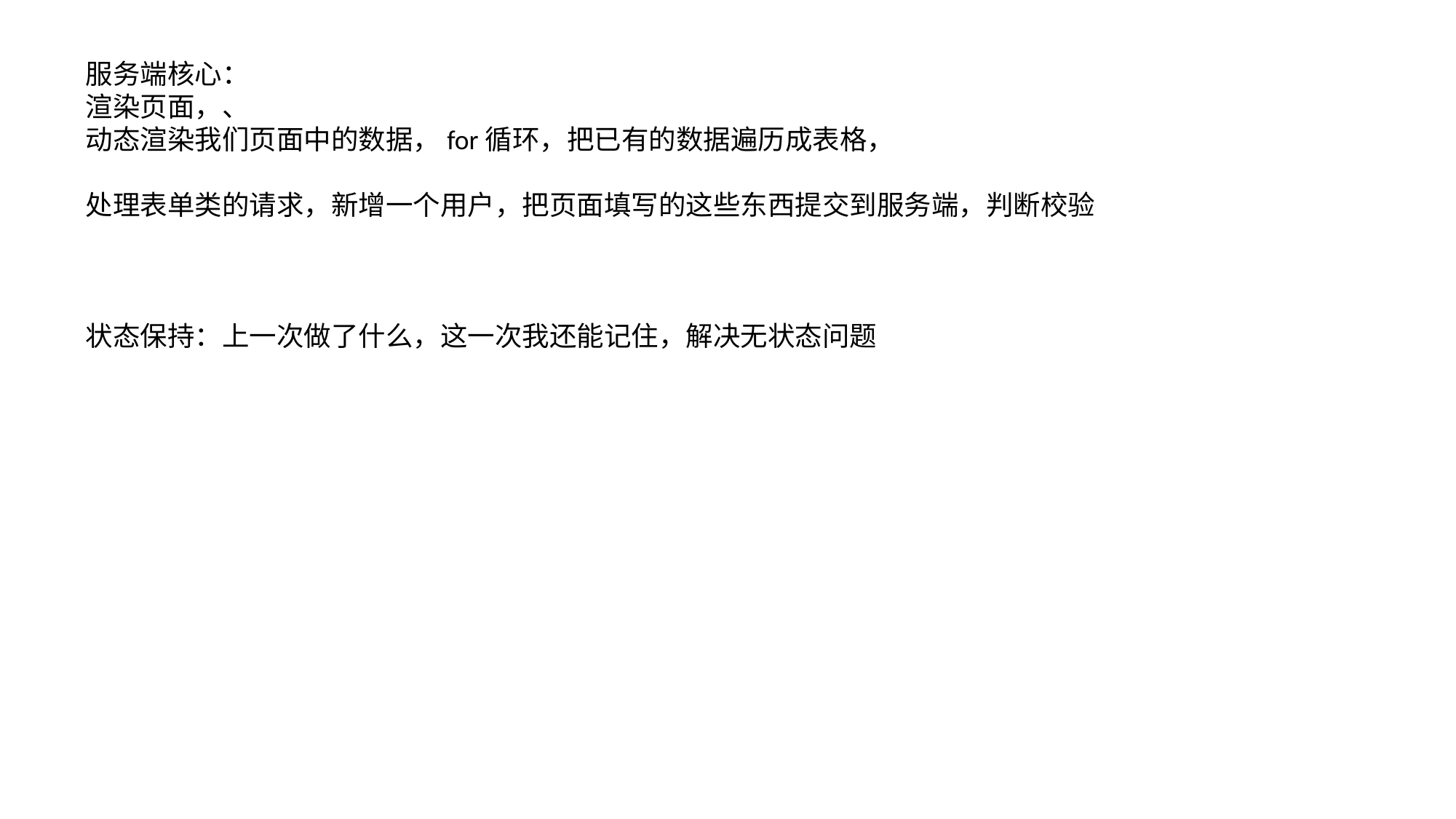

服务端核心：
渲染页面，、
动态渲染我们页面中的数据，for循环，把已有的数据遍历成表格，

处理表单类的请求，新增一个用户，把页面填写的这些东西提交到服务端，判断校验

状态保持：上一次做了什么，这一次我还能记住，解决无状态问题